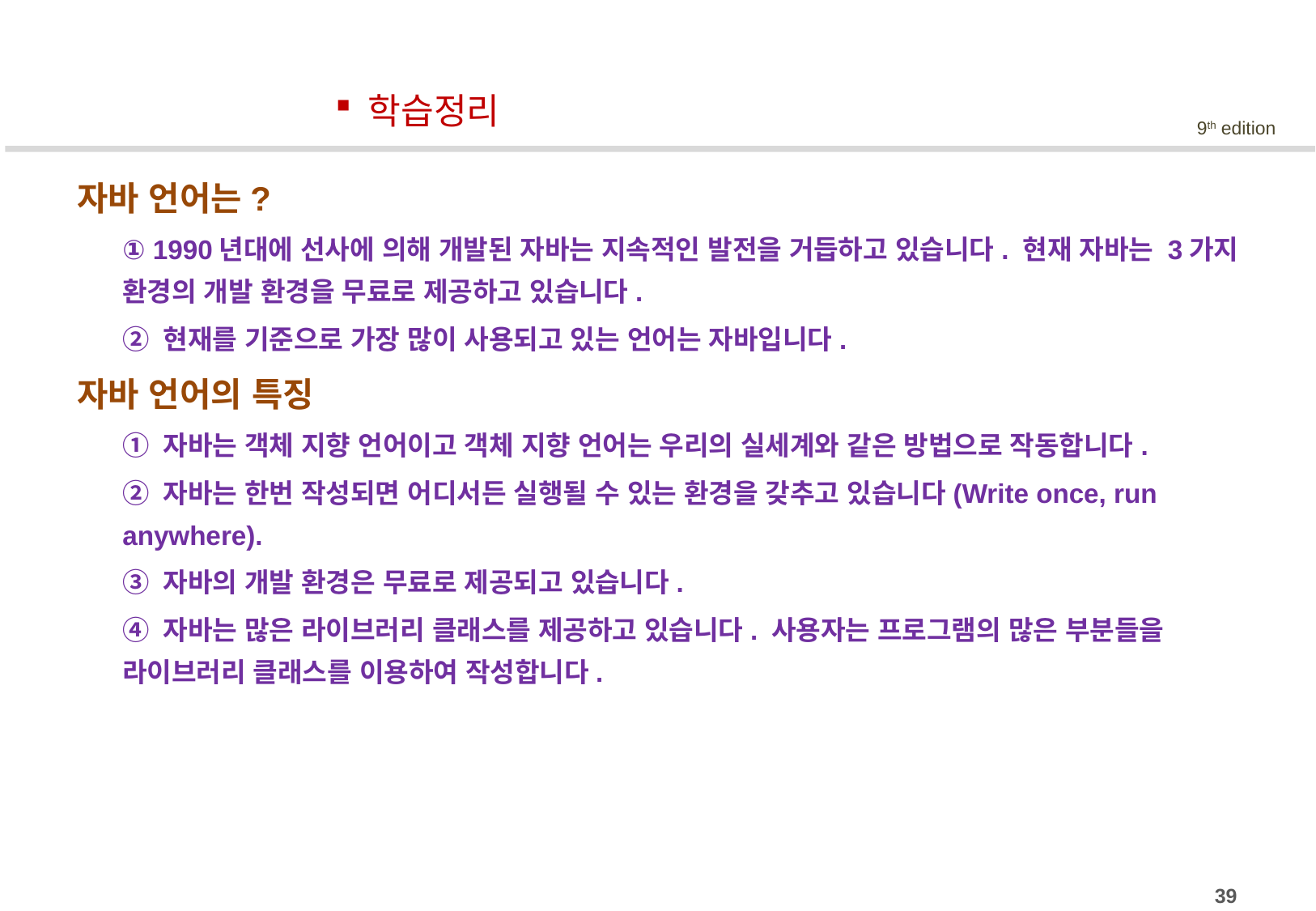

학습정리
자바 언어는?
	① 1990년대에 선사에 의해 개발된 자바는 지속적인 발전을 거듭하고 있습니다. 현재 자바는 3가지 환경의 개발 환경을 무료로 제공하고 있습니다.
	② 현재를 기준으로 가장 많이 사용되고 있는 언어는 자바입니다.
자바 언어의 특징
	① 자바는 객체 지향 언어이고 객체 지향 언어는 우리의 실세계와 같은 방법으로 작동합니다.
	② 자바는 한번 작성되면 어디서든 실행될 수 있는 환경을 갖추고 있습니다(Write once, run anywhere).
	③ 자바의 개발 환경은 무료로 제공되고 있습니다.
	④ 자바는 많은 라이브러리 클래스를 제공하고 있습니다. 사용자는 프로그램의 많은 부분들을 라이브러리 클래스를 이용하여 작성합니다.
39